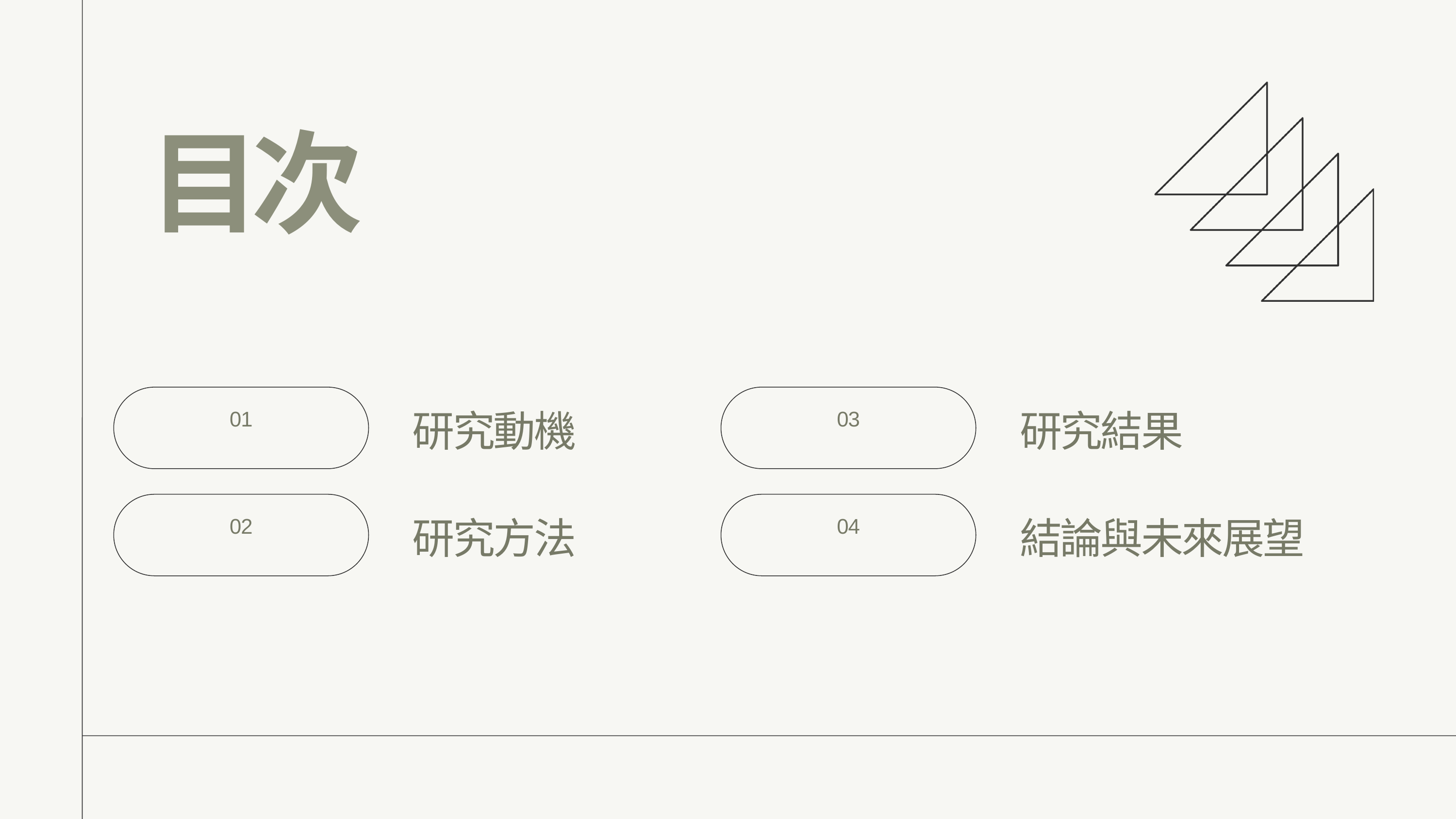

目次

03

01
研究結果
研究動機

02

04
結論與未來展望
研究方法